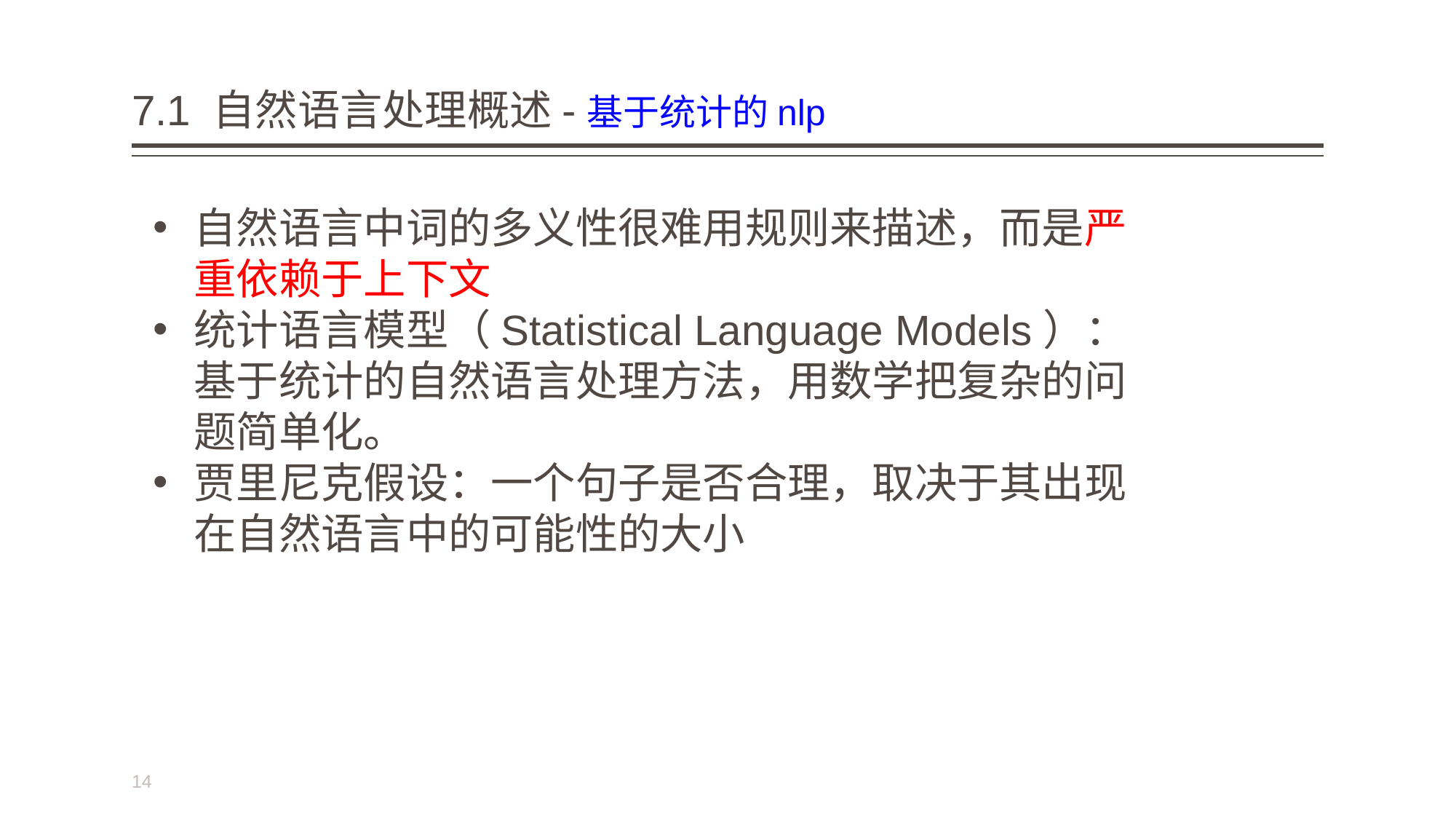

# 7.1 自然语言处理概述-基于统计的nlp
自然语言中词的多义性很难用规则来描述，而是严重依赖于上下文
统计语言模型（Statistical Language Models）：基于统计的自然语言处理方法，用数学把复杂的问题简单化。
贾里尼克假设：一个句子是否合理，取决于其出现在自然语言中的可能性的大小
14